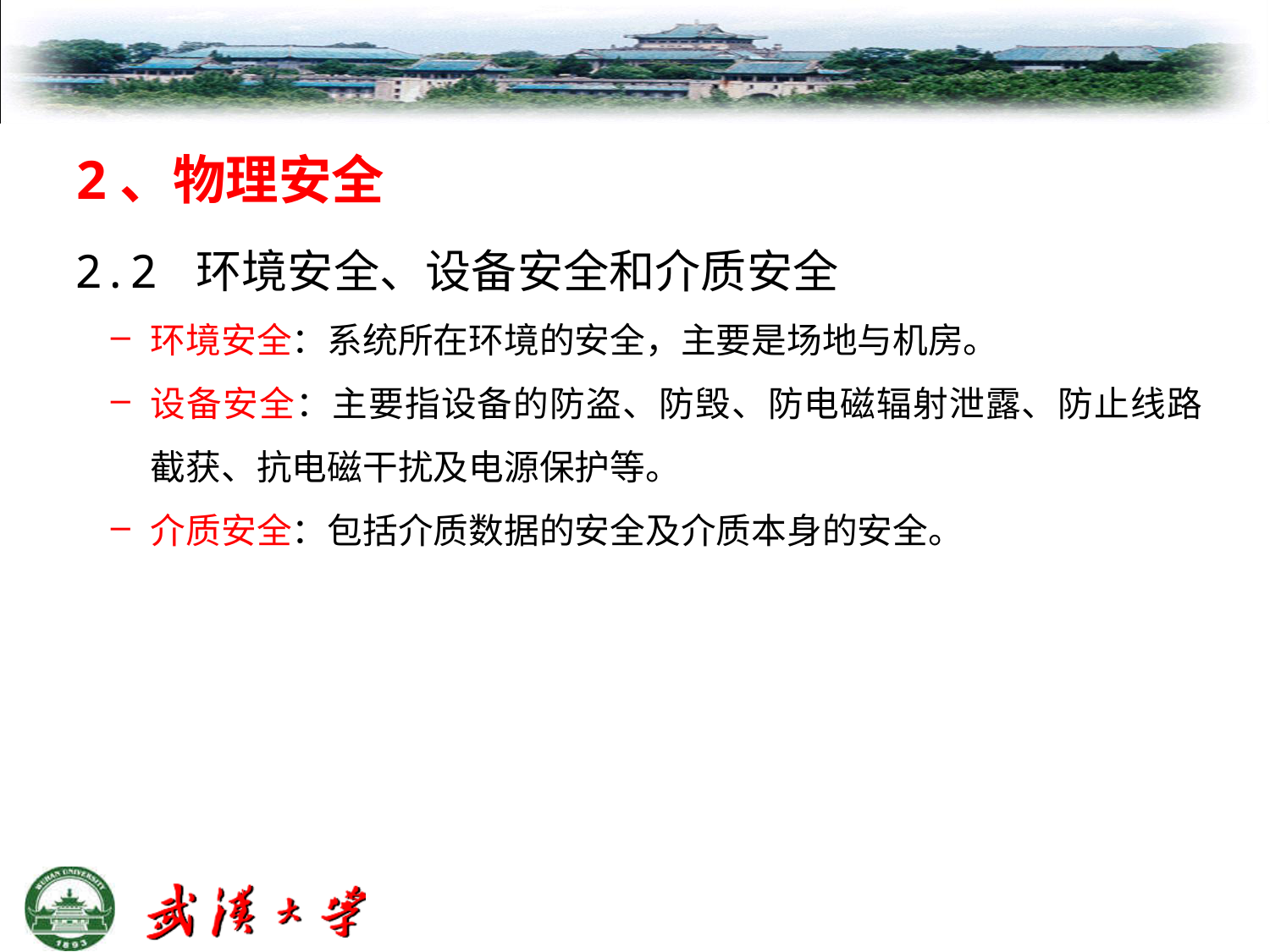

# 2、物理安全
 2.2 环境安全、设备安全和介质安全
环境安全：系统所在环境的安全，主要是场地与机房。
设备安全：主要指设备的防盗、防毁、防电磁辐射泄露、防止线路截获、抗电磁干扰及电源保护等。
介质安全：包括介质数据的安全及介质本身的安全。